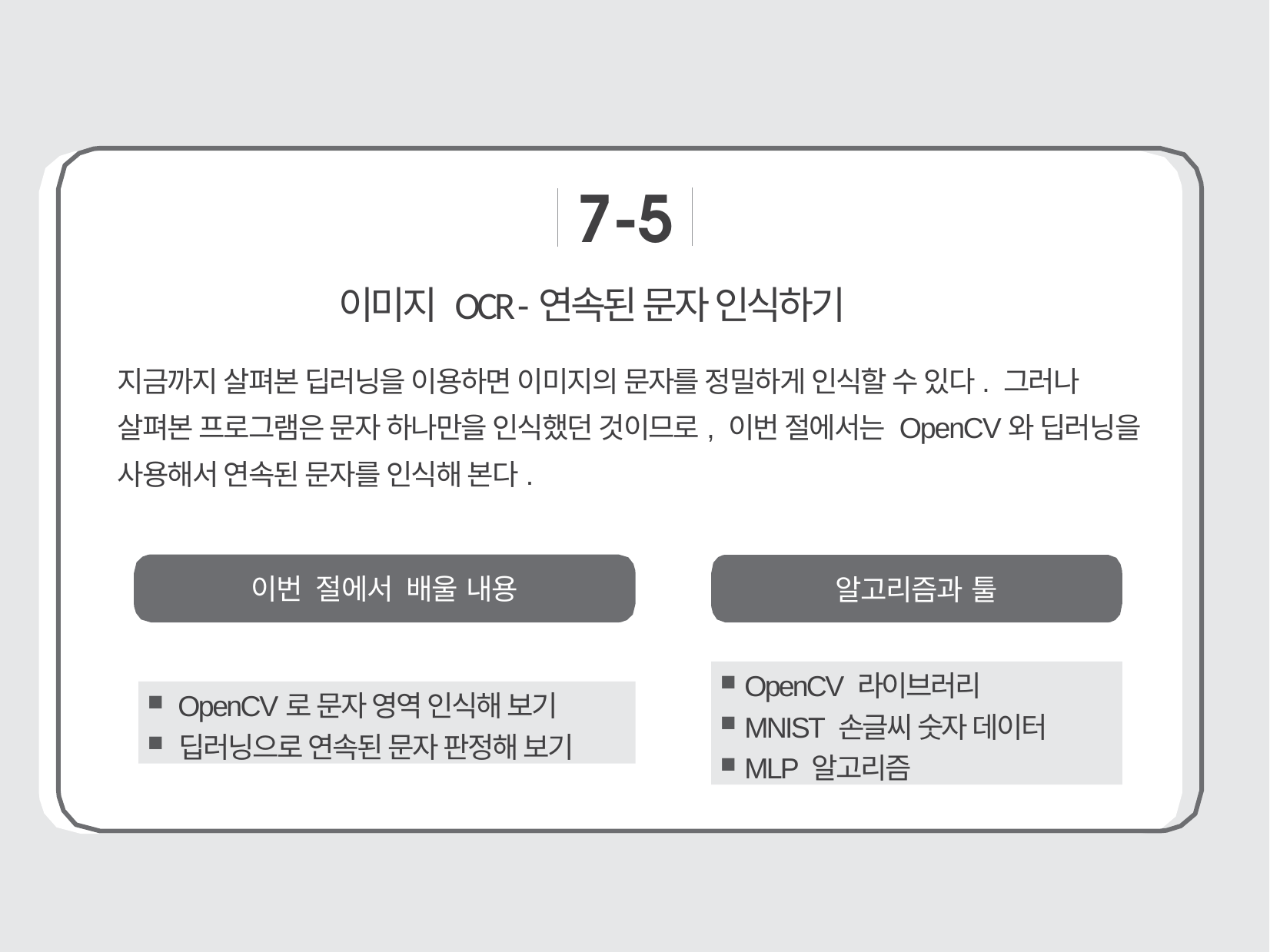

7-5

# 이미지 OCR -연속된 문자 인식하기

지금까지 살펴본 딥러닝을 이용하면 이미지의 문자를 정밀하게 인식할 수 있다. 그러나 살펴본 프로그램은 문자 하나만을 인식했던 것이므로, 이번 절에서는 OpenCV와 딥러닝을 사용해서 연속된 문자를 인식해 본다.
이번  절에서  배울 내용
알고리즘과 툴
 OpenCV 라이브러리
 MNIST 손글씨 숫자 데이터
 MLP 알고리즘
  OpenCV로 문자 영역 인식해 보기
 딥러닝으로 연속된 문자 판정해 보기